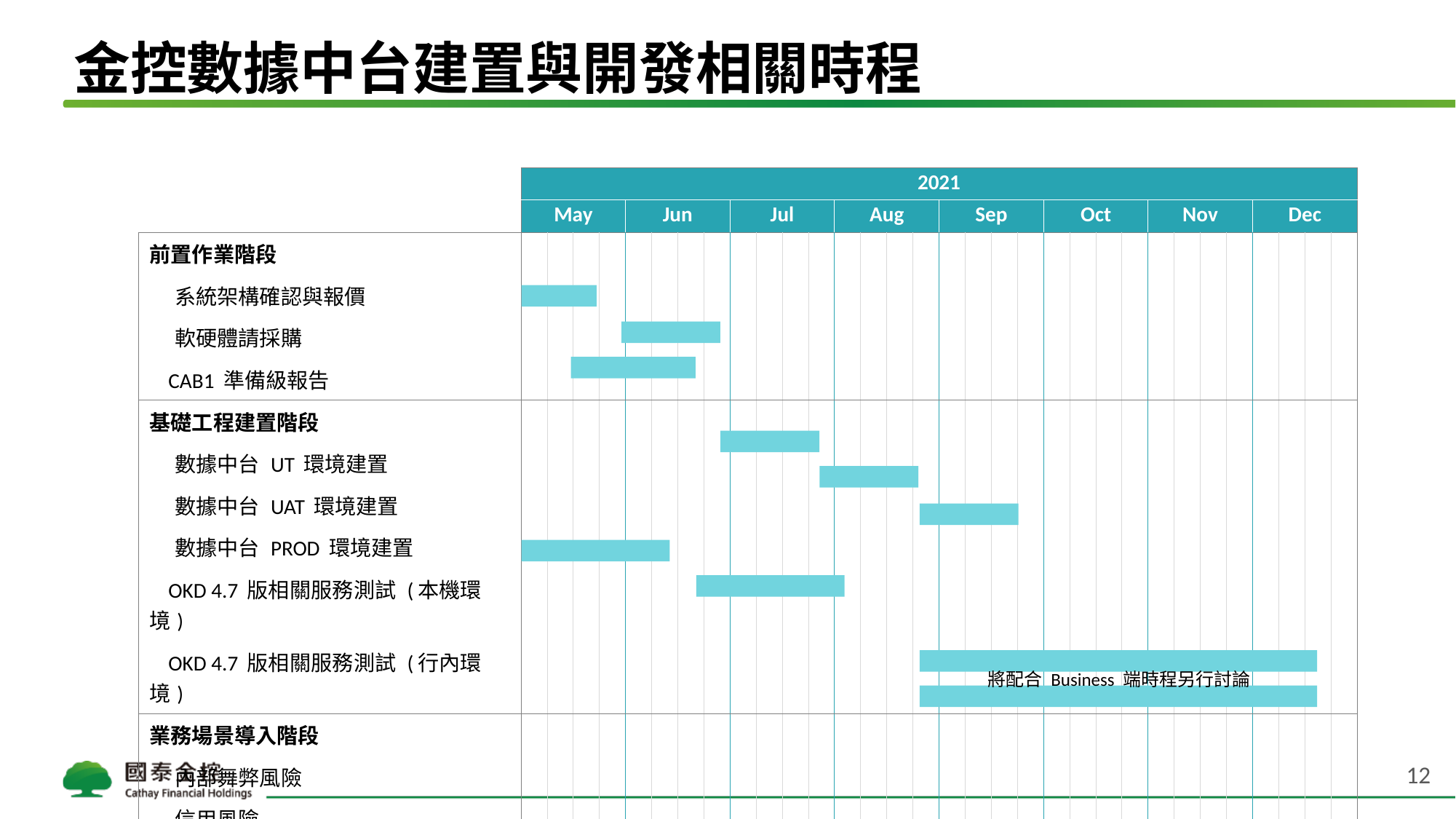

# 金控數據中台建置與開發相關時程
|  | 2021 |  |  |  |  |  |  |  |  |  |  |  |  |  |  |  |  |  |  |  |  |  |  |  |  |  |  |  |  |  |  |  |
| --- | --- | --- | --- | --- | --- | --- | --- | --- | --- | --- | --- | --- | --- | --- | --- | --- | --- | --- | --- | --- | --- | --- | --- | --- | --- | --- | --- | --- | --- | --- | --- | --- |
|  | May |  |  |  | Jun |  |  |  | Jul |  |  |  | Aug |  |  |  | Sep |  |  |  | Oct |  |  |  | Nov |  |  |  | Dec |  |  |  |
| 前置作業階段 |  |  |  |  |  |  |  |  |  |  |  |  |  |  |  |  |  |  |  |  |  |  |  |  |  |  |  |  |  |  |  |  |
| 系統架構確認與報價 |  |  |  |  |  |  |  |  |  |  |  |  |  |  |  |  |  |  |  |  |  |  |  |  |  |  |  |  |  |  |  |  |
| 軟硬體請採購 |  |  |  |  |  |  |  |  |  |  |  |  |  |  |  |  |  |  |  |  |  |  |  |  |  |  |  |  |  |  |  |  |
| CAB1 準備級報告 |  |  |  |  |  |  |  |  |  |  |  |  |  |  |  |  |  |  |  |  |  |  |  |  |  |  |  |  |  |  |  |  |
| 基礎工程建置階段 |  |  |  |  |  |  |  |  |  |  |  |  |  |  |  |  |  |  |  |  |  |  |  |  |  |  |  |  |  |  |  |  |
| 數據中台 UT 環境建置 |  |  |  |  |  |  |  |  |  |  |  |  |  |  |  |  |  |  |  |  |  |  |  |  |  |  |  |  |  |  |  |  |
| 數據中台 UAT 環境建置 |  |  |  |  |  |  |  |  |  |  |  |  |  |  |  |  |  |  |  |  |  |  |  |  |  |  |  |  |  |  |  |  |
| 數據中台 PROD 環境建置 |  |  |  |  |  |  |  |  |  |  |  |  |  |  |  |  |  |  |  |  |  |  |  |  |  |  |  |  |  |  |  |  |
| OKD 4.7 版相關服務測試 (本機環境) |  |  |  |  |  |  |  |  |  |  |  |  |  |  |  |  |  |  |  |  |  |  |  |  |  |  |  |  |  |  |  |  |
| OKD 4.7 版相關服務測試 (行內環境) |  |  |  |  |  |  |  |  |  |  |  |  |  |  |  |  |  |  |  |  |  |  |  |  |  |  |  |  |  |  |  |  |
| 業務場景導入階段 |  |  |  |  |  |  |  |  |  |  |  |  |  |  |  |  |  |  |  |  |  |  |  |  |  |  |  |  |  |  |  |  |
| 內部舞弊風險 |  |  |  |  |  |  |  |  |  |  |  |  |  |  |  |  |  |  |  |  |  |  |  |  |  |  |  |  |  |  |  |  |
| 信用風險 |  |  |  |  |  |  |  |  |  |  |  |  |  |  |  |  |  |  |  |  |  |  |  |  |  |  |  |  |  |  |  |  |

將配合 Business 端時程另行討論